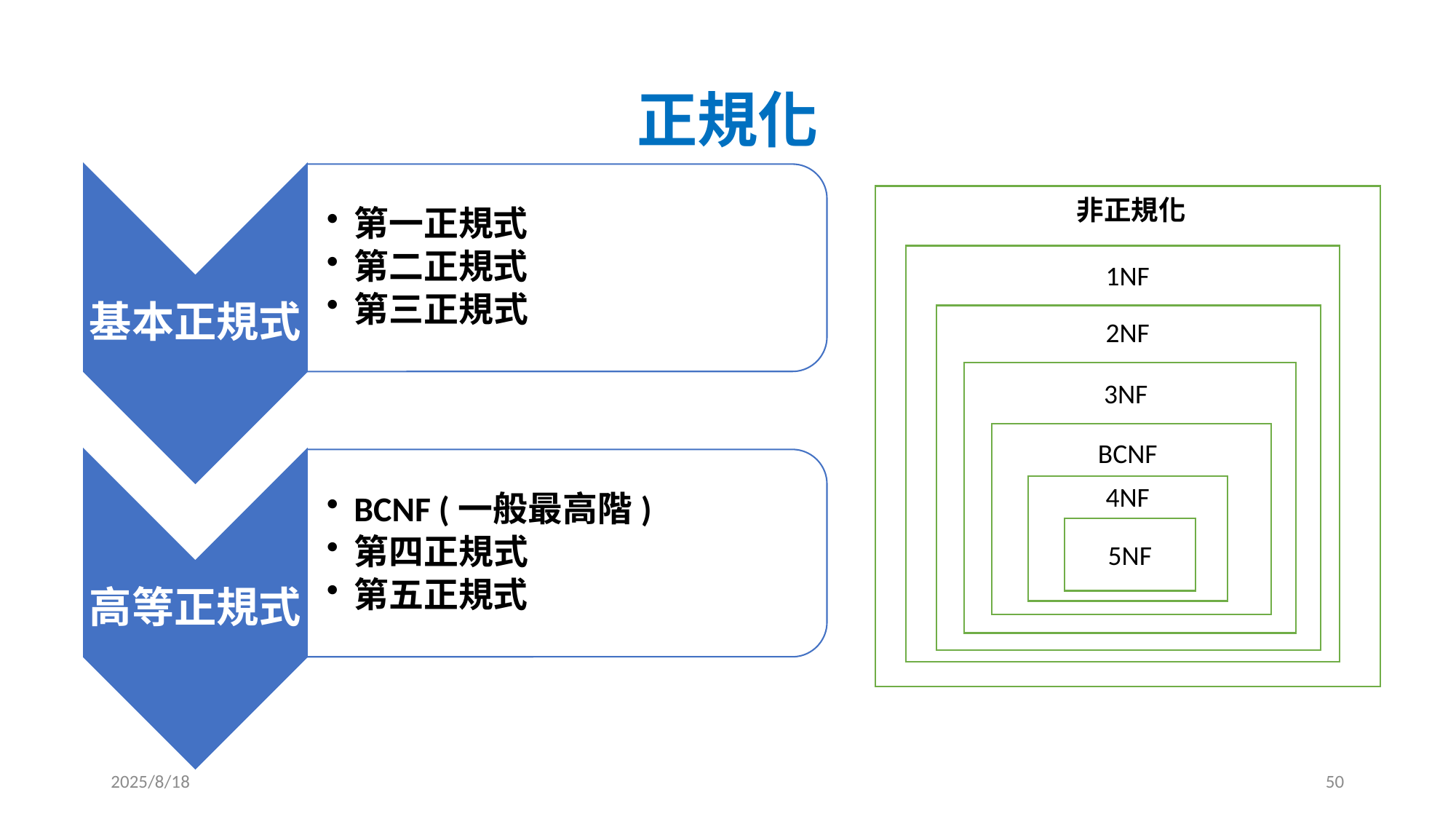

# 正規化
基本正規式
第一正規式
第二正規式
第三正規式
高等正規式
BCNF (一般最高階)
第四正規式
第五正規式

非正規化

1NF

2NF

3NF

BCNF
4NF

5NF
2025/8/18
50